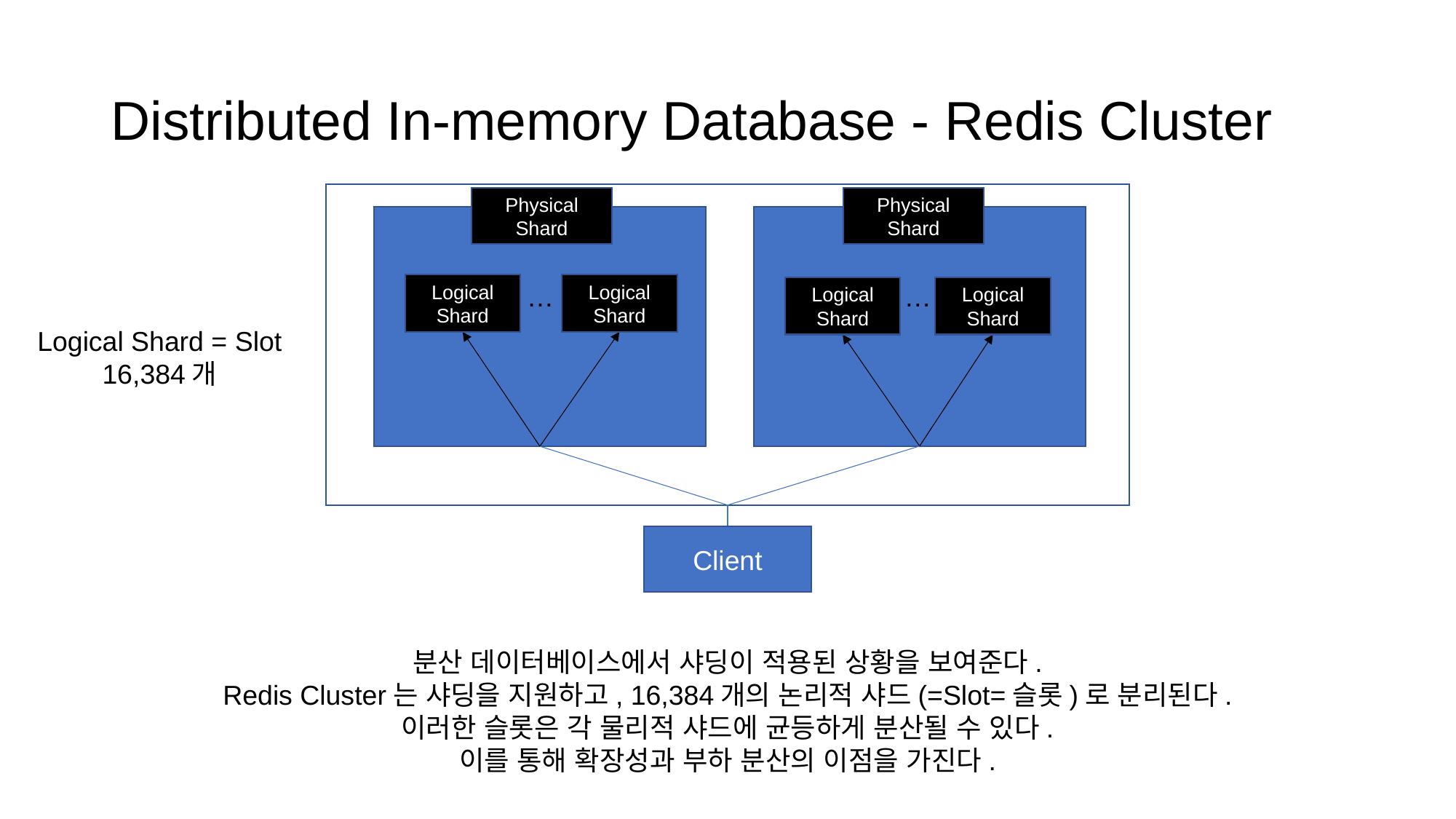

# Distributed In-memory Database - Redis Cluster

Physical
Shard
Physical
Shard

Logical
Shard
…
Logical
Shard
…
Logical
Shard
Logical
Shard
Logical Shard = Slot
16,384개
Client
분산 데이터베이스에서 샤딩이 적용된 상황을 보여준다.
Redis Cluster는 샤딩을 지원하고, 16,384개의 논리적 샤드(=Slot=슬롯)로 분리된다.
이러한 슬롯은 각 물리적 샤드에 균등하게 분산될 수 있다.
이를 통해 확장성과 부하 분산의 이점을 가진다.